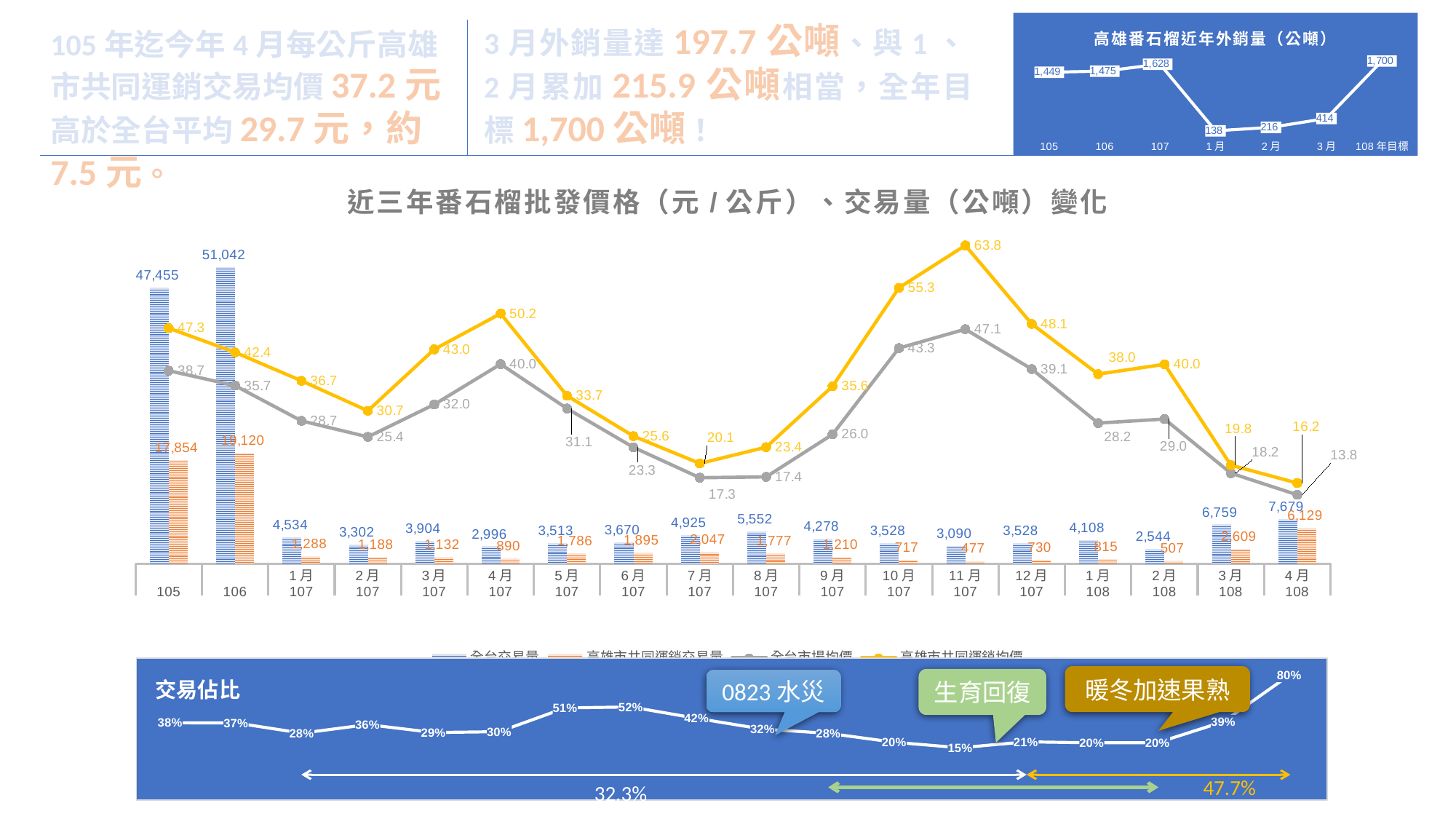

3月外銷量達197.7公噸、與1、2月累加215.9公噸相當，全年目標1,700公噸！

### Chart: 高雄番石榴近年外銷量（公噸）

| Category | 外銷量（公噸） |
|---|---|
| 105 | 1449.0 |
| 106 | 1475.0 |
| 107 | 1628.0 |
| 1月 | 137.9 |
| 2月 | 215.9 |
| 3月 | 413.6 |
| 108年目標 | 1700.0 |
105年迄今年4月每公斤高雄市共同運銷交易均價37.2元高於全台平均29.7元，約7.5元。

### Chart: 近三年番石榴批發價格（元/公斤）、交易量（公噸）變化

| Category | 全台交易量 | 高雄市共同運銷交易量 | 全台市場均價 | 高雄市共同運銷均價 |
|---|---|---|---|---|
|  | 47455.346 | 17853.903 | 38.72709030100331 | 47.25935290146131 |
|  | 51042.053 | 19119.765 | 35.72575250836119 | 42.407407407407405 |
| 1月 | 4534.222 | 1287.973 | 28.65769230769231 | 36.69230769230769 |
| 2月 | 3301.945 | 1187.738 | 25.442105263157902 | 30.68421052631579 |
| 3月 | 3904.116 | 1132.139 | 31.951999999999998 | 43.0 |
| 4月 | 2996.166 | 889.561 | 40.04347826086956 | 50.17391304347826 |
| 5月 | 3513.159 | 1785.898 | 31.13703703703703 | 33.7037037037037 |
| 6月 | 3669.812 | 1895.388 | 23.348000000000006 | 25.6 |
| 7月 | 4925.271 | 2047.11 | 17.25384615384615 | 20.115384615384617 |
| 8月 | 5551.882 | 1777.009 | 17.42307692307692 | 23.384615384615383 |
| 9月 | 4278.104 | 1209.819 | 25.956 | 35.6 |
| 10月 | 3528.448 | 716.572 | 43.25 | 55.34615384615385 |
| 11月 | 3090.072 | 477.268 | 47.05 | 63.84615384615385 |
| 12月 | 3527.857 | 729.9 | 39.05384615384615 | 48.11538461538461 |
| 1月 | 4108.443 | 814.938 | 28.214814814814808 | 38.03703703703704 |
| 2月 | 2543.983 | 506.953 | 29.017647058823535 | 40.0 |
| 3月 | 6759.465 | 2609.379 | 18.166666666666664 | 19.77777777777778 |
| 4月 | 7678.569000000002 | 6128.796 | 13.830616068851032 | 16.189123747806715 |

### Chart

| Category | 比例 |
|---|---|
|  | 0.3762253255934537 |
|  | 0.3745884790331611 |
| 1月 | 0.28405600784434465 |
| 2月 | 0.3597085959941792 |
| 3月 | 0.2899860045142101 |
| 4月 | 0.2968997712409793 |
| 5月 | 0.5083453381984704 |
| 6月 | 0.5164809532477413 |
| 7月 | 0.41563398237376176 |
| 8月 | 0.32007326524591123 |
| 9月 | 0.28279326542786243 |
| 10月 | 0.2030841888558369 |
| 11月 | 0.1544520645473633 |
| 12月 | 0.20689614119846694 |
| 1月 | 0.19835689578752824 |
| 2月 | 0.1992753096227451 |
| 3月 | 0.3860333621077999 |
| 4月 | 0.7981690338395082 |
暖冬加速果熟
生育回復
0823水災
交易佔比
交易佔比
47.7%
32.3%